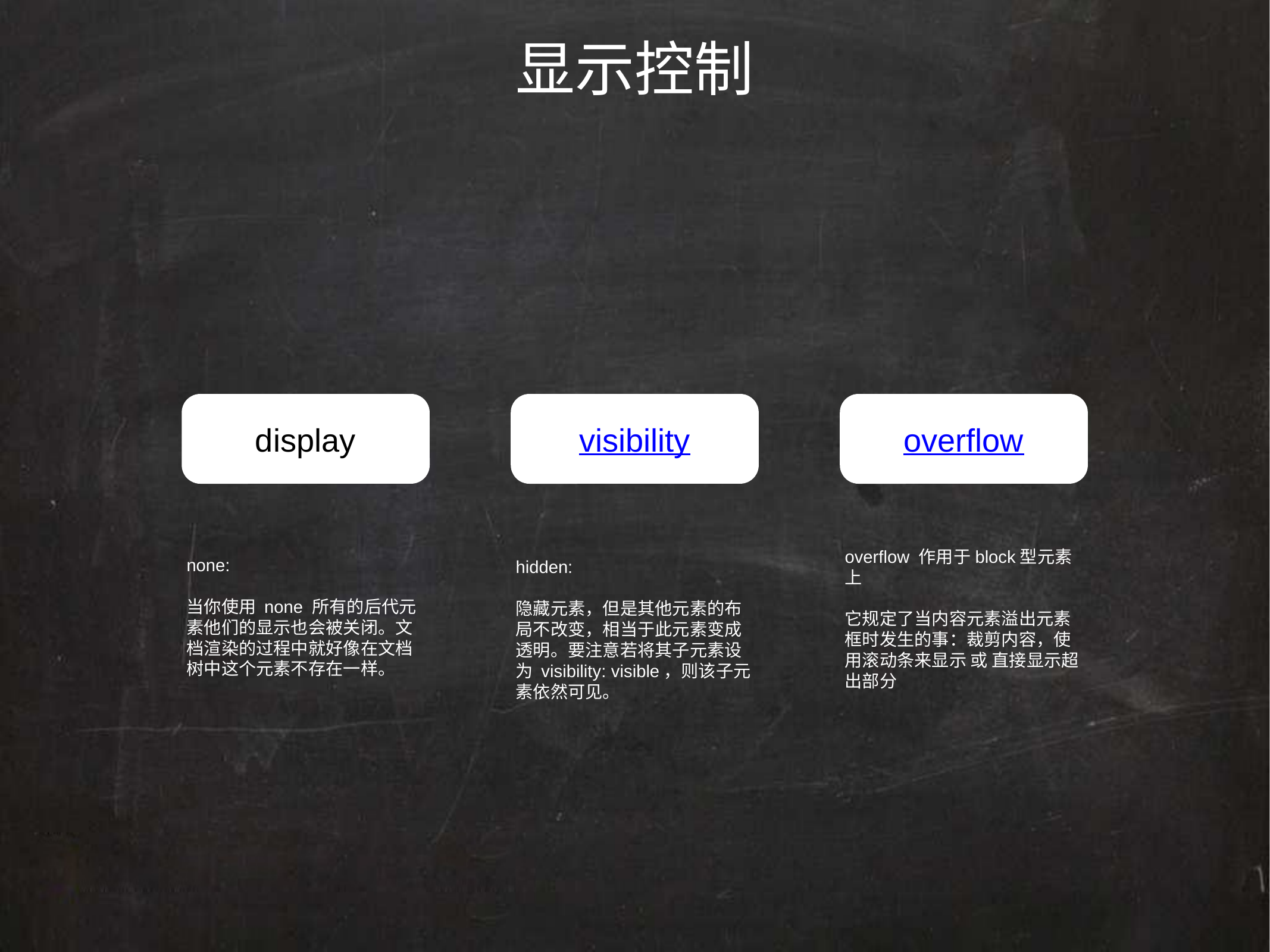

# 显示控制
display
visibility
overflow
none:

当你使用 none 所有的后代元素他们的显示也会被关闭。文档渲染的过程中就好像在文档树中这个元素不存在一样。
hidden:

隐藏元素，但是其他元素的布局不改变，相当于此元素变成透明。要注意若将其子元素设为 visibility: visible，则该子元素依然可见。
overflow 作用于block型元素上

它规定了当内容元素溢出元素框时发生的事：裁剪内容，使用滚动条来显示 或 直接显示超出部分